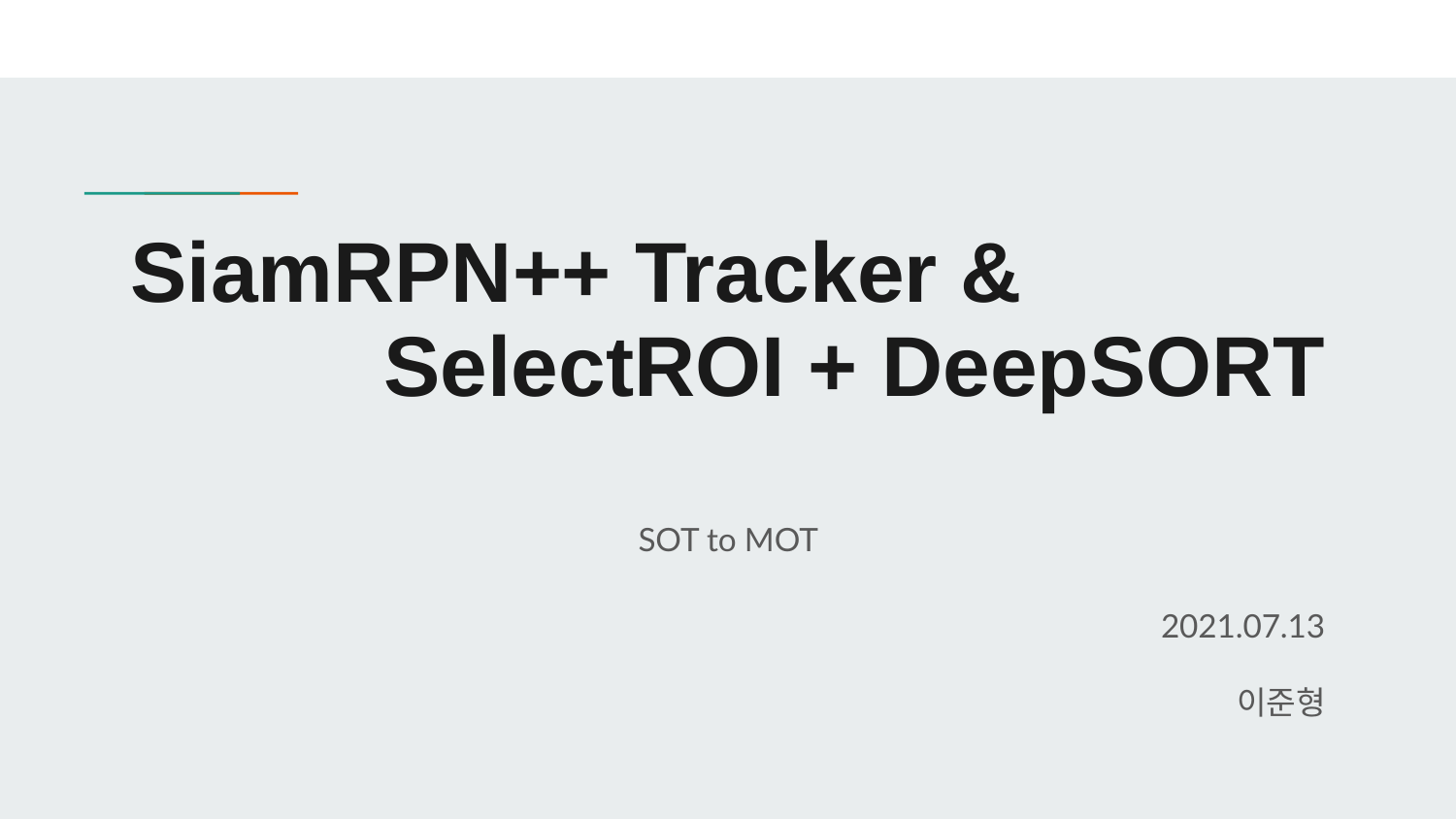

# SiamRPN++ Tracker &
SelectROI + DeepSORT
SOT to MOT
2021.07.13

이준형